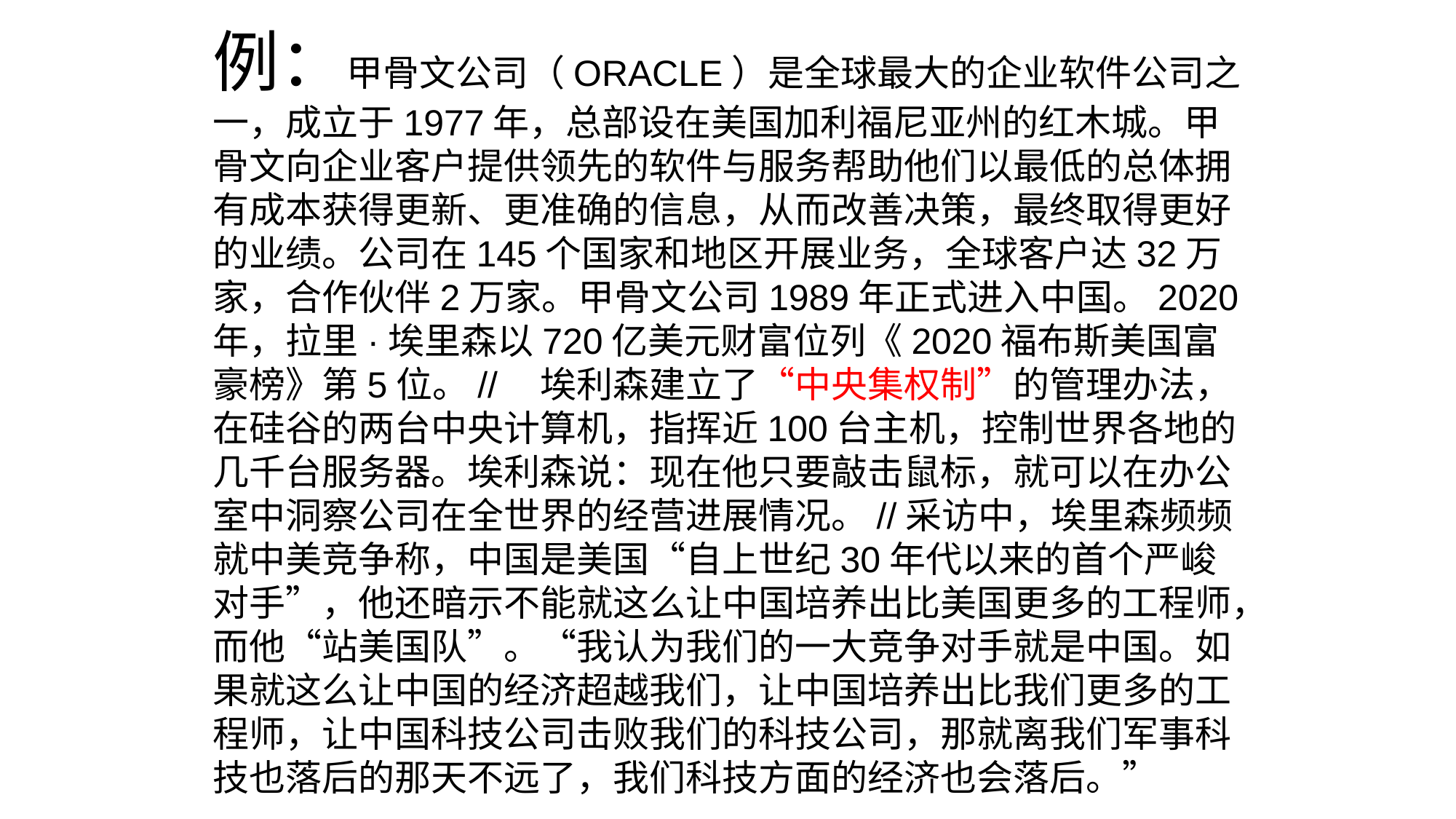

例：甲骨文公司（ORACLE）是全球最大的企业软件公司之一，成立于1977年，总部设在美国加利福尼亚州的红木城。甲骨文向企业客户提供领先的软件与服务帮助他们以最低的总体拥有成本获得更新、更准确的信息，从而改善决策，最终取得更好的业绩。公司在145个国家和地区开展业务，全球客户达32万家，合作伙伴2万家。甲骨文公司1989年正式进入中国。2020年，拉里·埃里森以720亿美元财富位列《2020福布斯美国富豪榜》第5位。//	埃利森建立了“中央集权制”的管理办法，在硅谷的两台中央计算机，指挥近100台主机，控制世界各地的几千台服务器。埃利森说：现在他只要敲击鼠标，就可以在办公室中洞察公司在全世界的经营进展情况。//采访中，埃里森频频就中美竞争称，中国是美国“自上世纪30年代以来的首个严峻对手”，他还暗示不能就这么让中国培养出比美国更多的工程师，而他“站美国队”。“我认为我们的一大竞争对手就是中国。如果就这么让中国的经济超越我们，让中国培养出比我们更多的工程师，让中国科技公司击败我们的科技公司，那就离我们军事科技也落后的那天不远了，我们科技方面的经济也会落后。”